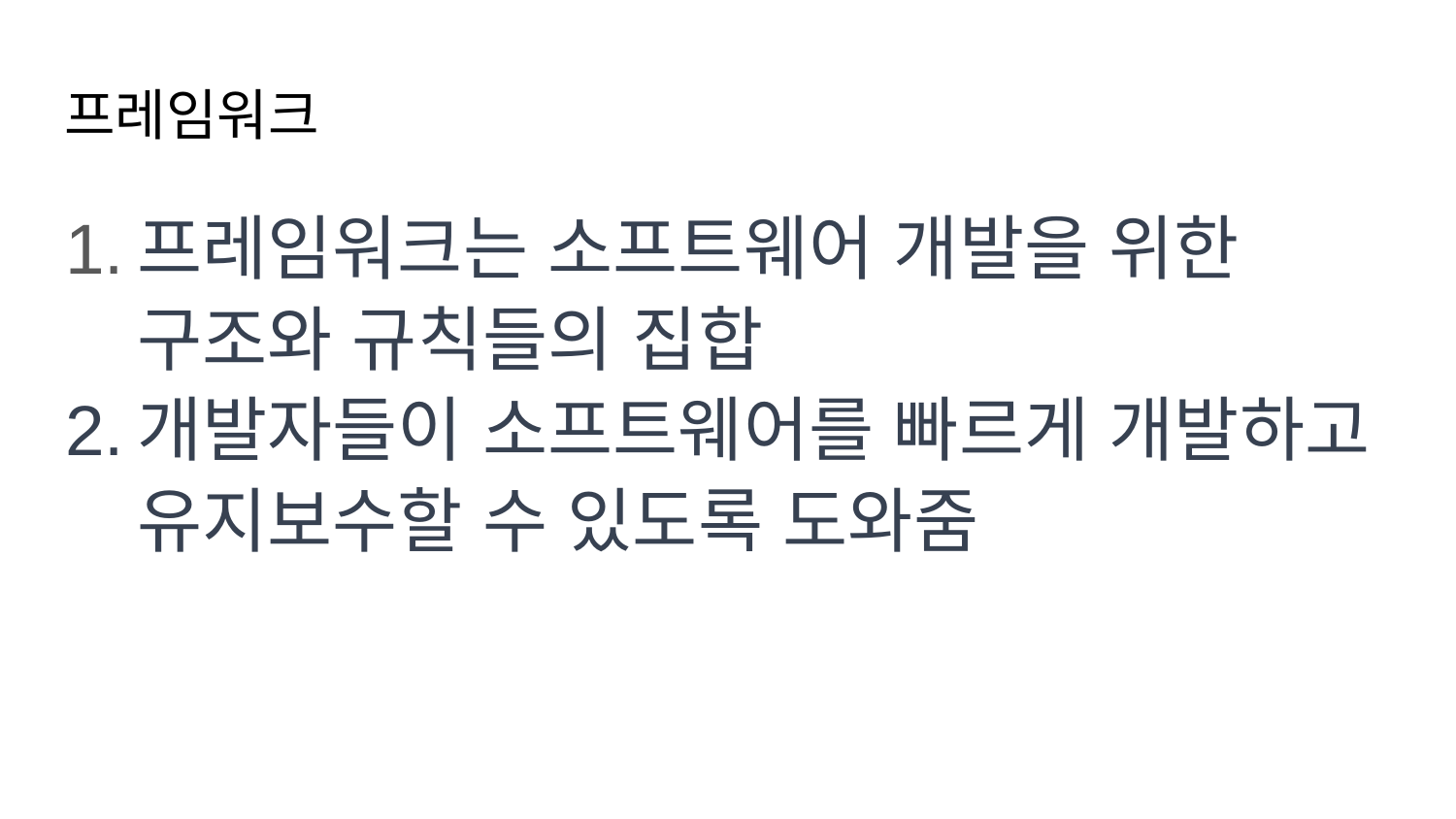

# 프레임워크
프레임워크는 소프트웨어 개발을 위한 구조와 규칙들의 집합
개발자들이 소프트웨어를 빠르게 개발하고 유지보수할 수 있도록 도와줌